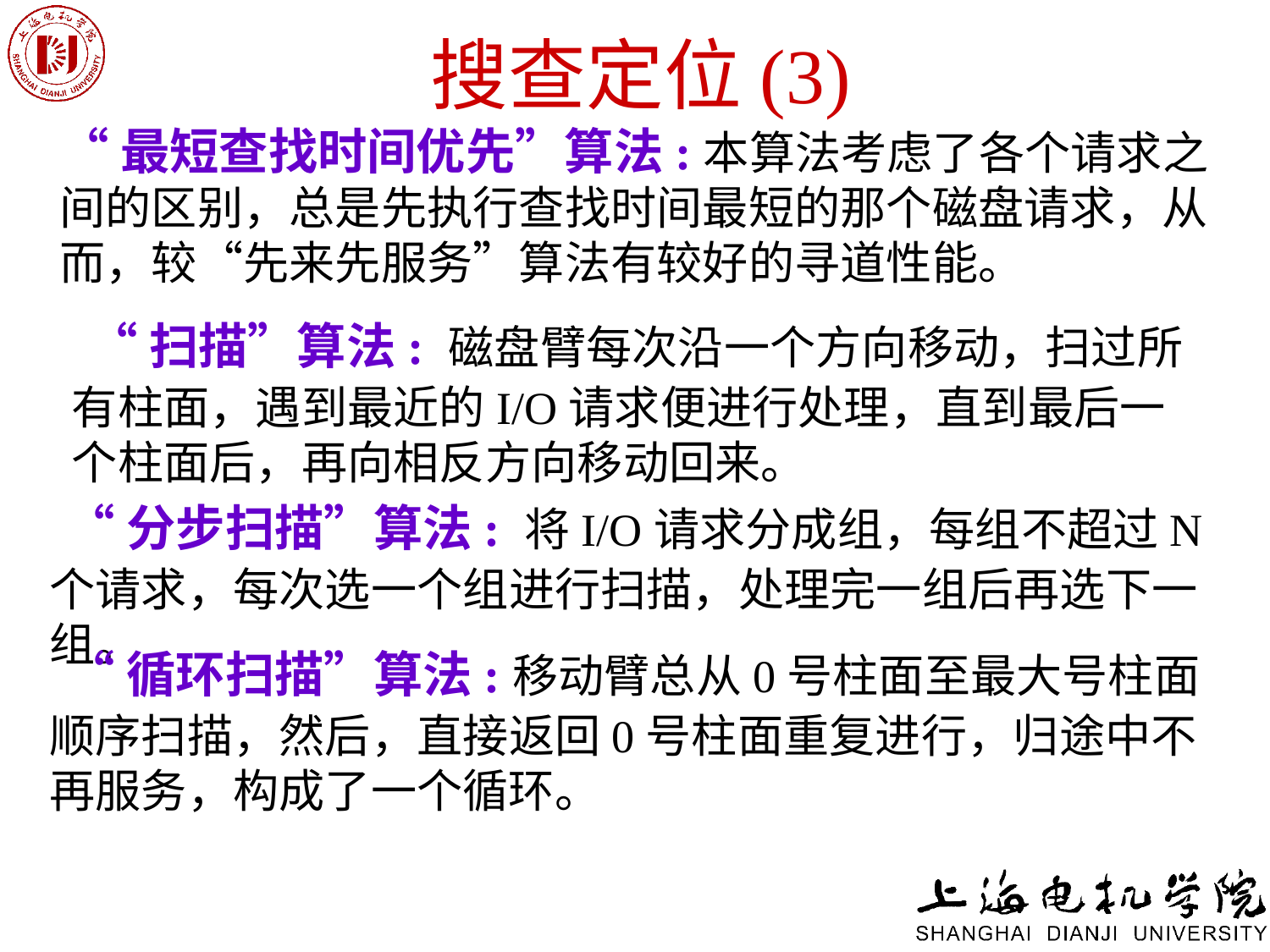

# 搜查定位(3)
“最短查找时间优先”算法:本算法考虑了各个请求之间的区别，总是先执行查找时间最短的那个磁盘请求，从而，较“先来先服务”算法有较好的寻道性能。
 “扫描”算法: 磁盘臂每次沿一个方向移动，扫过所有柱面，遇到最近的I/O请求便进行处理，直到最后一个柱面后，再向相反方向移动回来。
 “分步扫描”算法: 将I/O请求分成组，每组不超过N个请求，每次选一个组进行扫描，处理完一组后再选下一组。
 “循环扫描”算法:移动臂总从0号柱面至最大号柱面顺序扫描，然后，直接返回0号柱面重复进行，归途中不再服务，构成了一个循环。